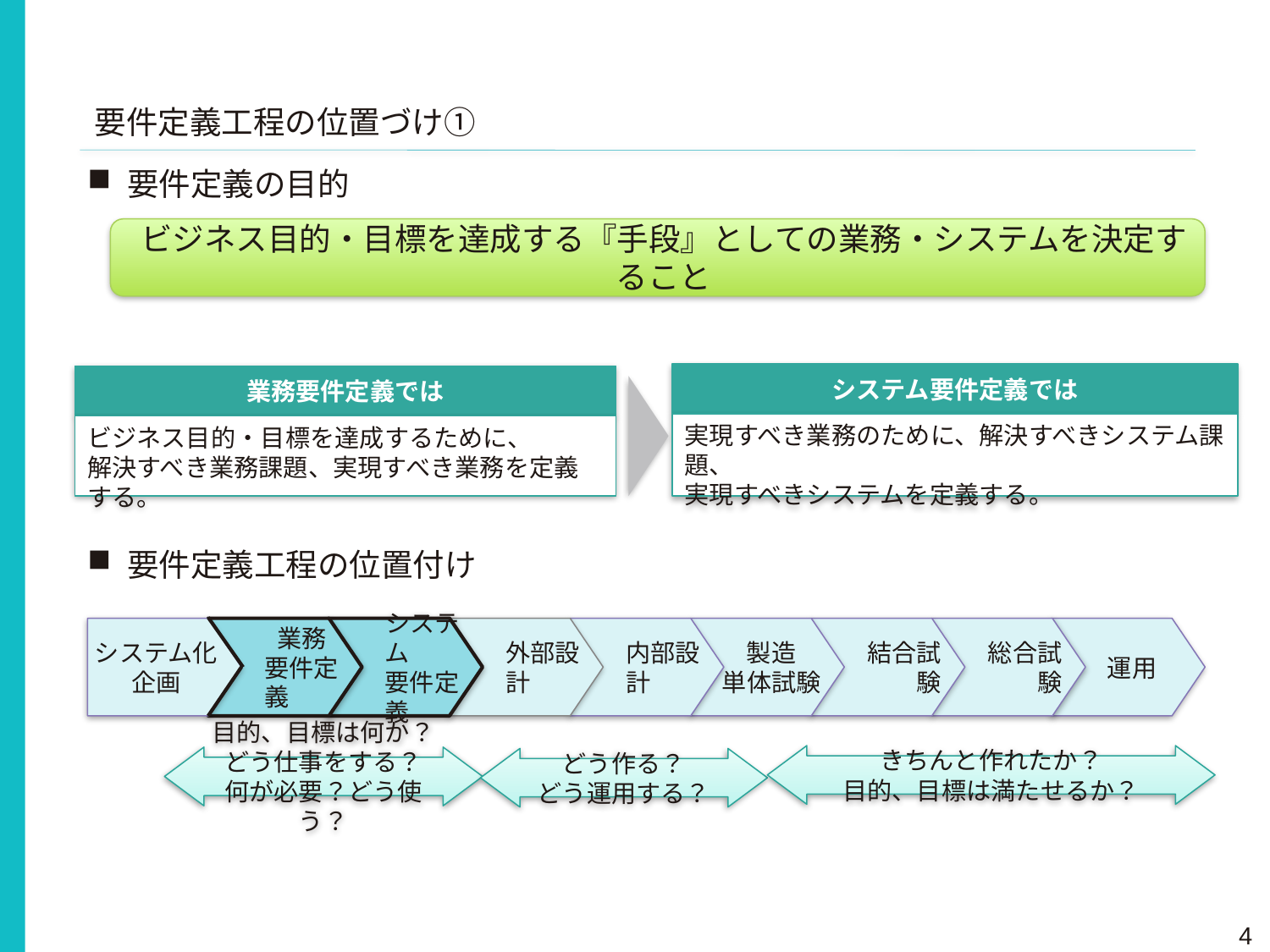

要件定義工程の位置づけ①
要件定義の目的

要件定義工程の位置付け
ビジネス目的・目標を達成する『手段』としての業務・システムを決定すること
システム要件定義では
実現すべき業務のために、解決すべきシステム課題、
実現すべきシステムを定義する。
業務要件定義では
ビジネス目的・目標を達成するために、
解決すべき業務課題、実現すべき業務を定義する。

システム化
企画
　　業務
　　要件定義
　　システム
　　要件定義
　　外部設計
　　内部設計
　製造
　単体試験
　　結合試験
　　総合試験
　運用
きちんと作れたか？
目的、目標は満たせるか？
目的、目標は何か？
どう仕事をする？
何が必要？どう使う？
どう作る？
どう運用する？
4